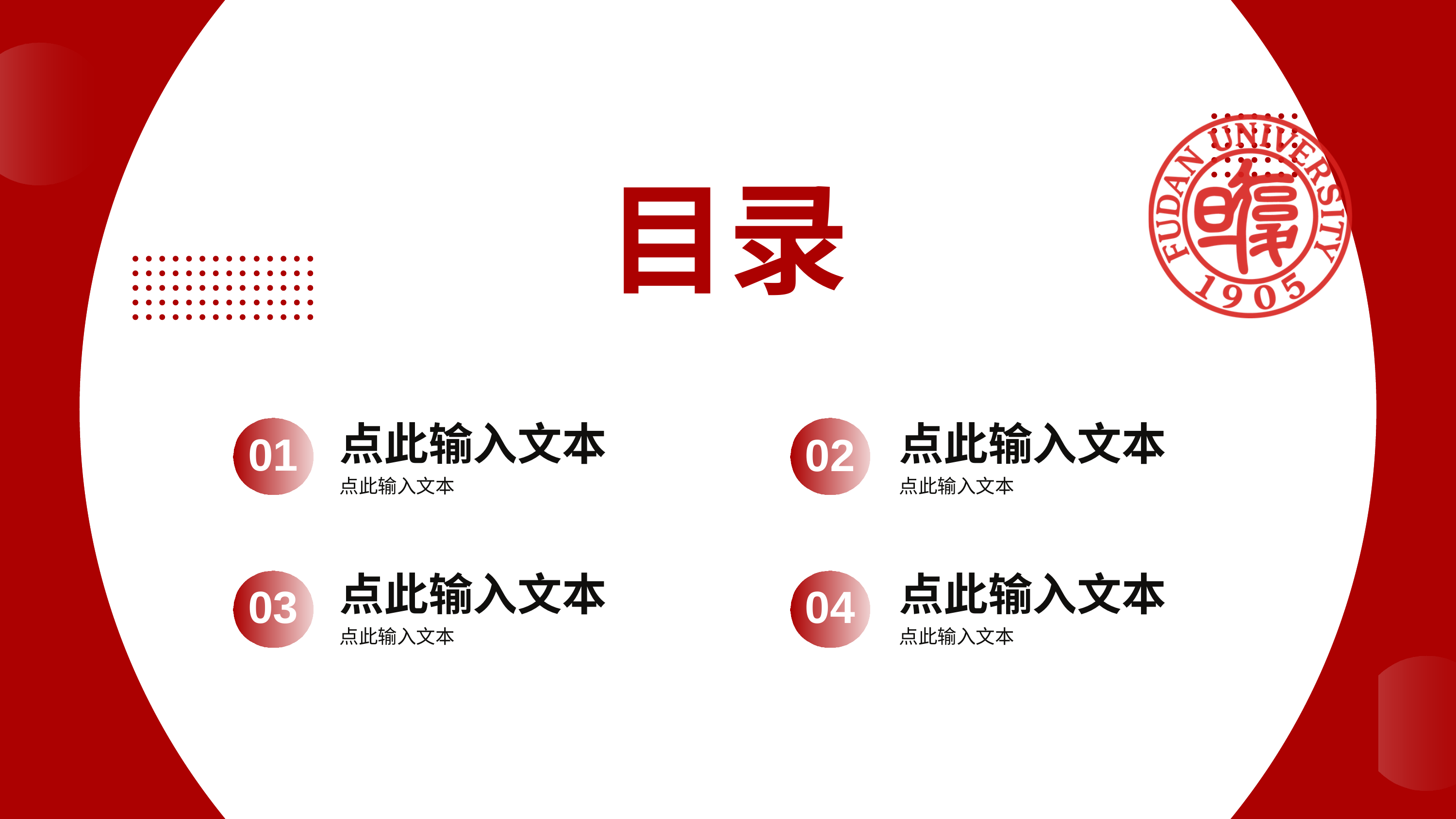

目录

点此输入文本
点此输入文本

01
02
点此输入文本
点此输入文本
点此输入文本
点此输入文本

03
04
点此输入文本
点此输入文本